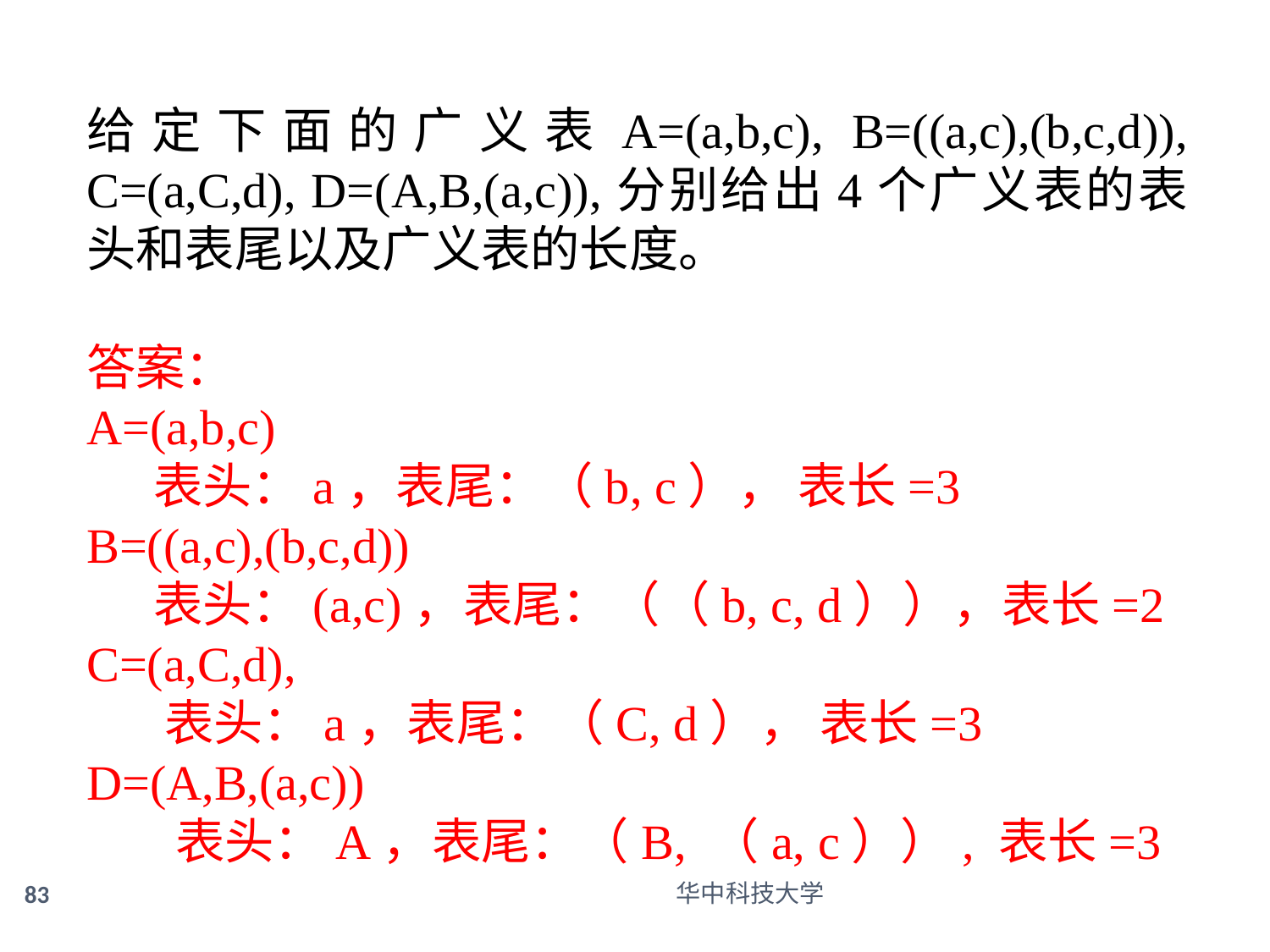

给定下面的广义表A=(a,b,c), B=((a,c),(b,c,d)), C=(a,C,d), D=(A,B,(a,c)),分别给出4个广义表的表头和表尾以及广义表的长度。

答案：
A=(a,b,c)
     表头：a，表尾：（b, c）， 表长=3
B=((a,c),(b,c,d))
     表头：(a,c)，表尾：（（b, c, d）），表长=2
C=(a,C,d),
      表头：a，表尾：（C, d）， 表长=3
D=(A,B,(a,c))
       表头：A，表尾：（B, （a, c））, 表长=3
83
华中科技大学